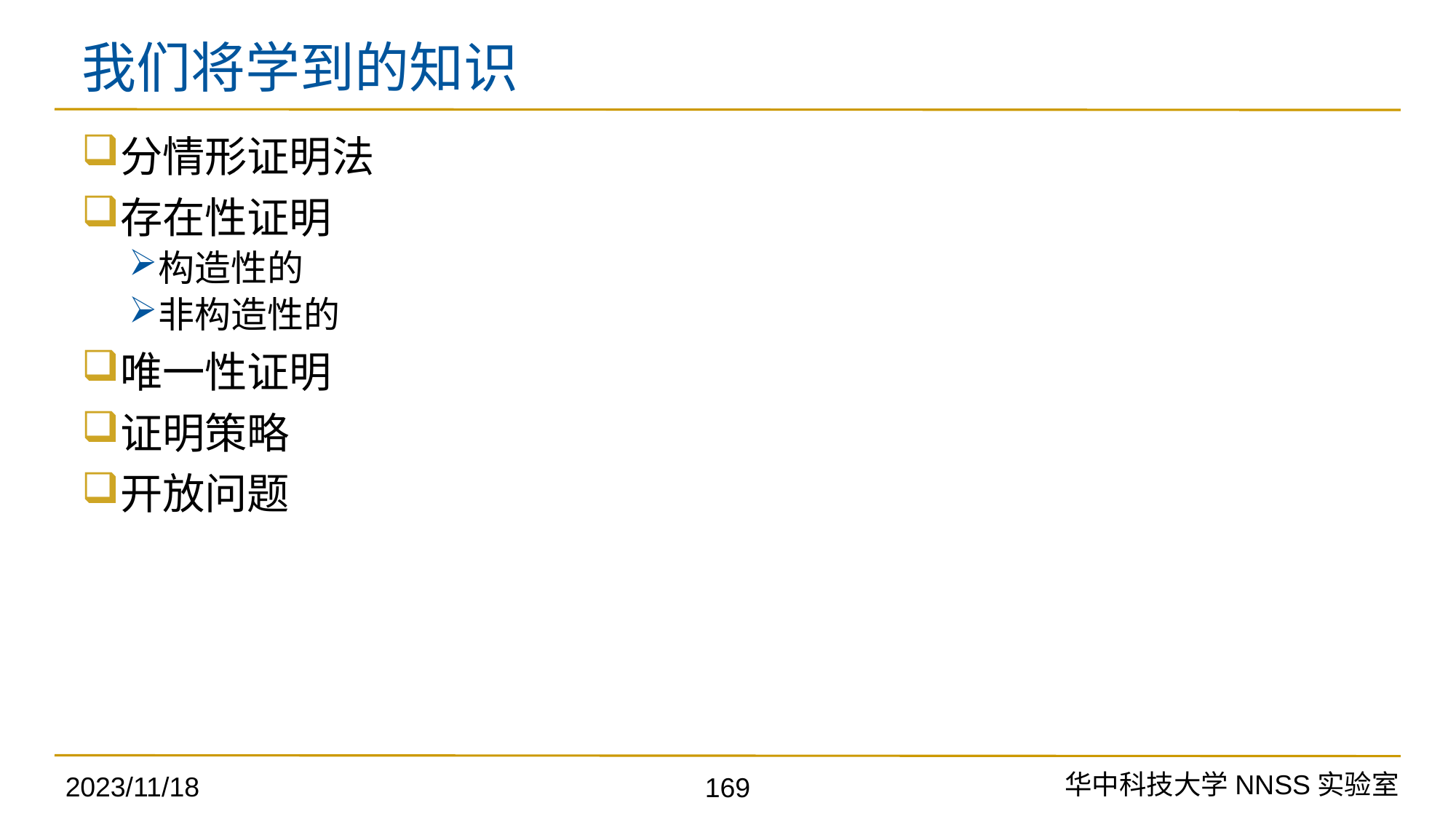

# 我们将学到的知识
分情形证明法
存在性证明
构造性的
非构造性的
唯一性证明
证明策略
开放问题
华中科技大学NNSS实验室
2023/11/18
169